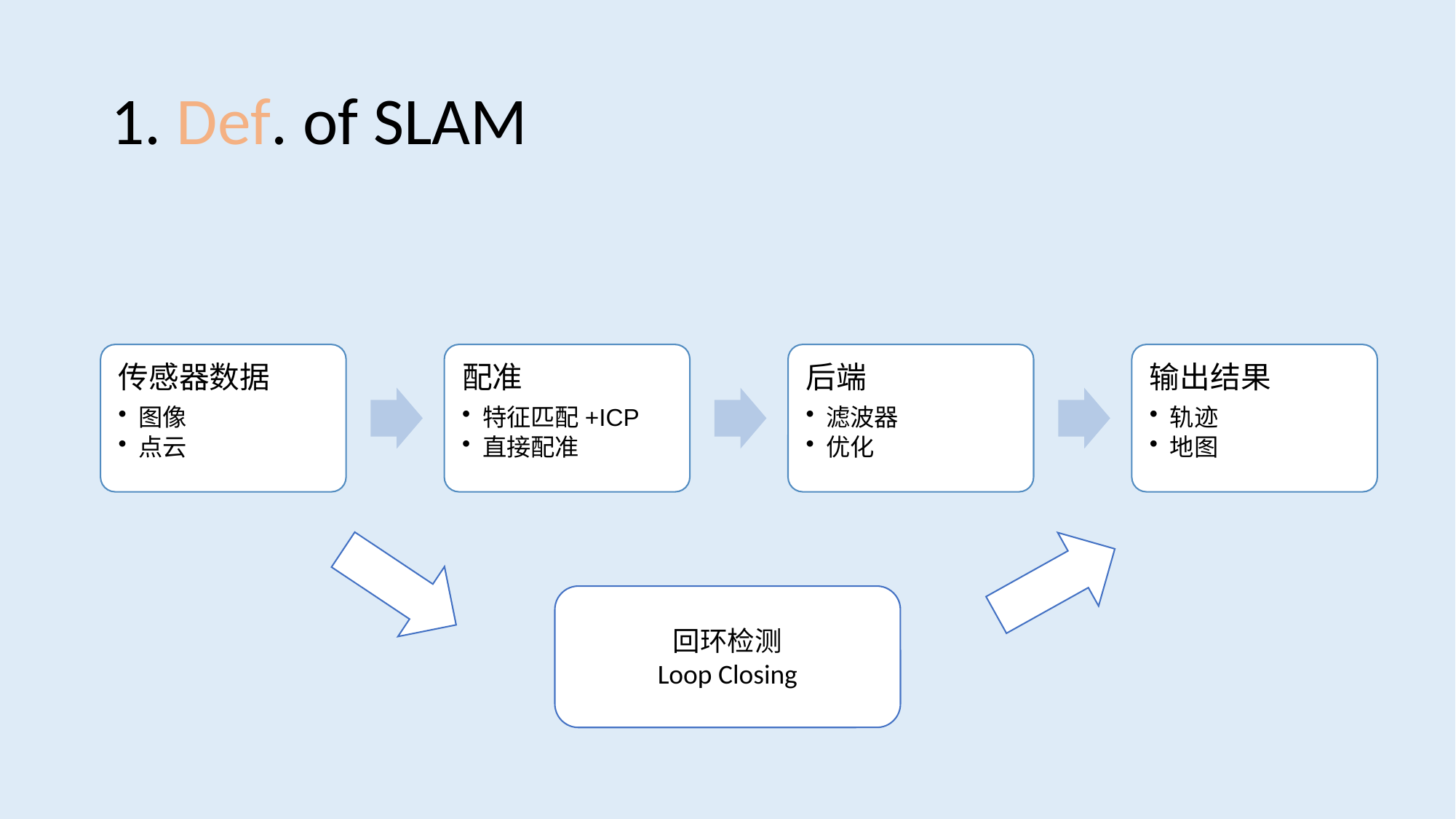

# 1. Def. of SLAM
传感器数据
图像
点云

配准
特征匹配+ICP
直接配准

后端
滤波器
优化

输出结果
轨迹
地图

回环检测
Loop Closing